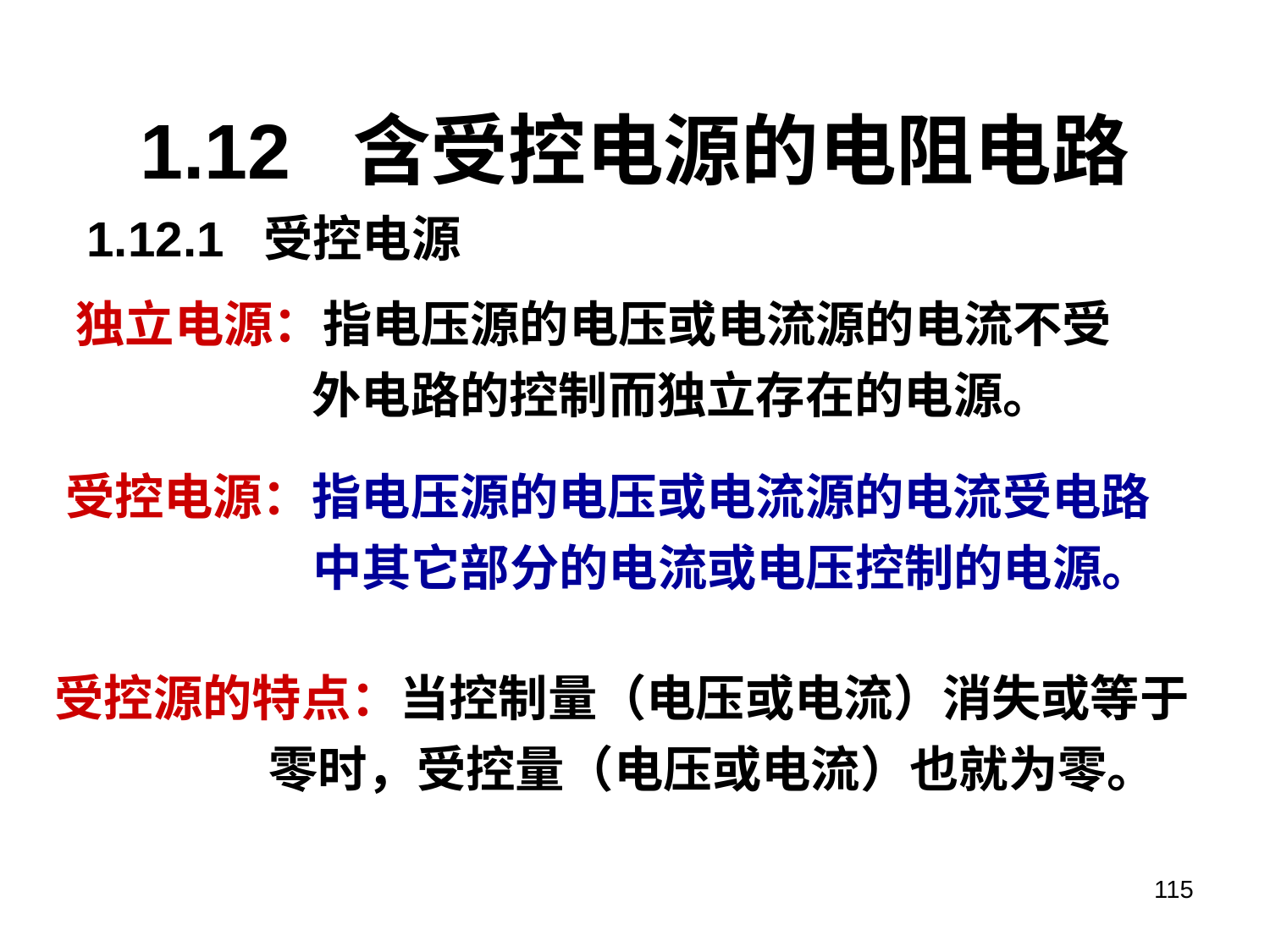

# 1.12  含受控电源的电阻电路
1.12.1  受控电源
独立电源：指电压源的电压或电流源的电流不受
                    外电路的控制而独立存在的电源。
受控电源：指电压源的电压或电流源的电流受电路
                     中其它部分的电流或电压控制的电源。
受控源的特点：当控制量（电压或电流）消失或等于
                  零时，受控量（电压或电流）也就为零。
115